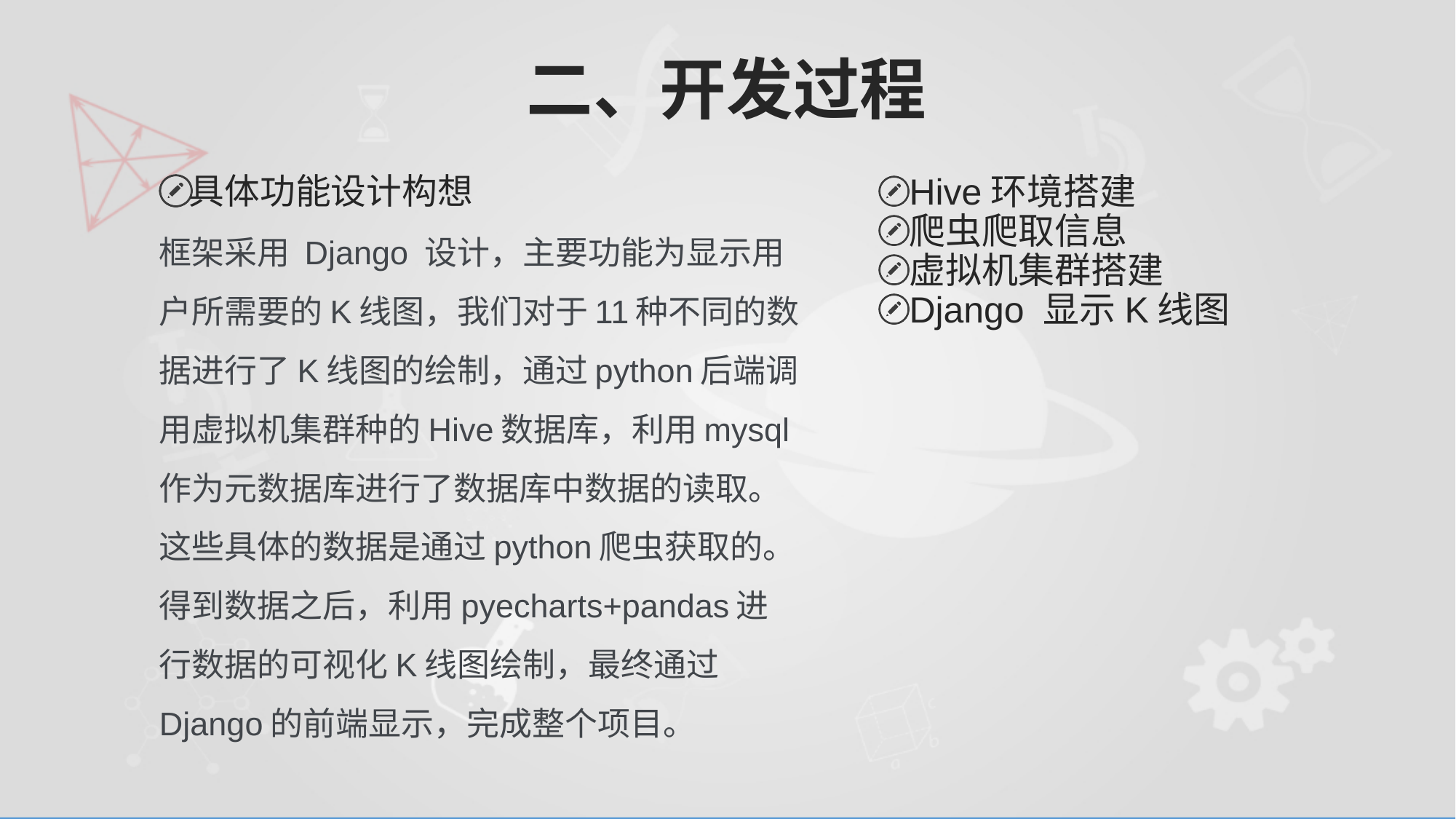

# 二、开发过程
具体功能设计构想
框架采用 Django 设计，主要功能为显示用户所需要的K线图，我们对于11种不同的数据进行了K线图的绘制，通过python后端调用虚拟机集群种的Hive数据库，利用mysql作为元数据库进行了数据库中数据的读取。这些具体的数据是通过python爬虫获取的。得到数据之后，利用pyecharts+pandas进行数据的可视化K线图绘制，最终通过Django的前端显示，完成整个项目。
Hive环境搭建
爬虫爬取信息
虚拟机集群搭建
Django 显示K线图